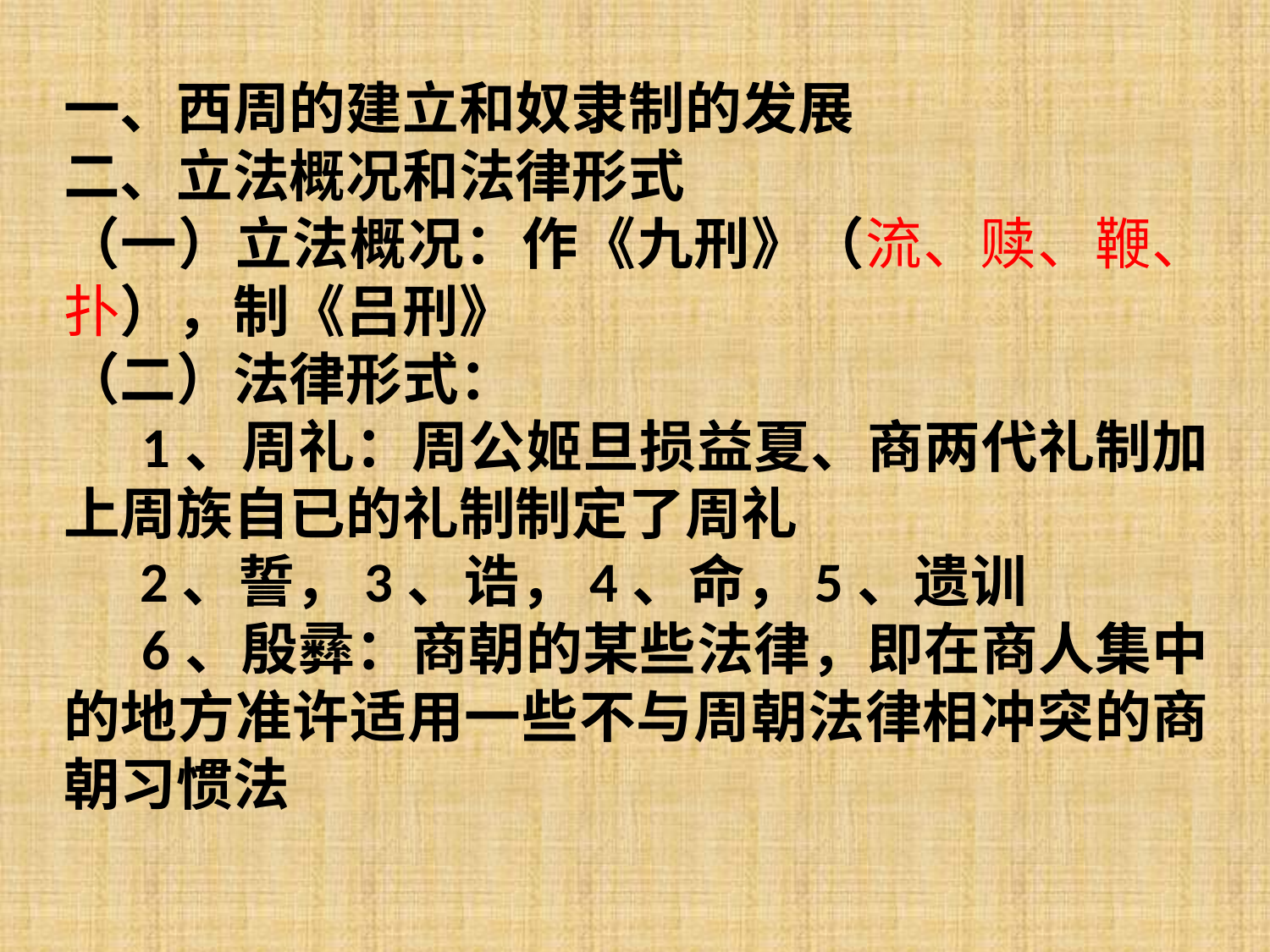

一、西周的建立和奴隶制的发展
二、立法概况和法律形式
（一）立法概况：作《九刑》（流、赎、鞭、扑），制《吕刑》
（二）法律形式：
      1、周礼：周公姬旦损益夏、商两代礼制加上周族自已的礼制制定了周礼
      2、誓，3、诰，4、命，5、遗训
      6、殷彞：商朝的某些法律，即在商人集中的地方准许适用一些不与周朝法律相冲突的商朝习惯法